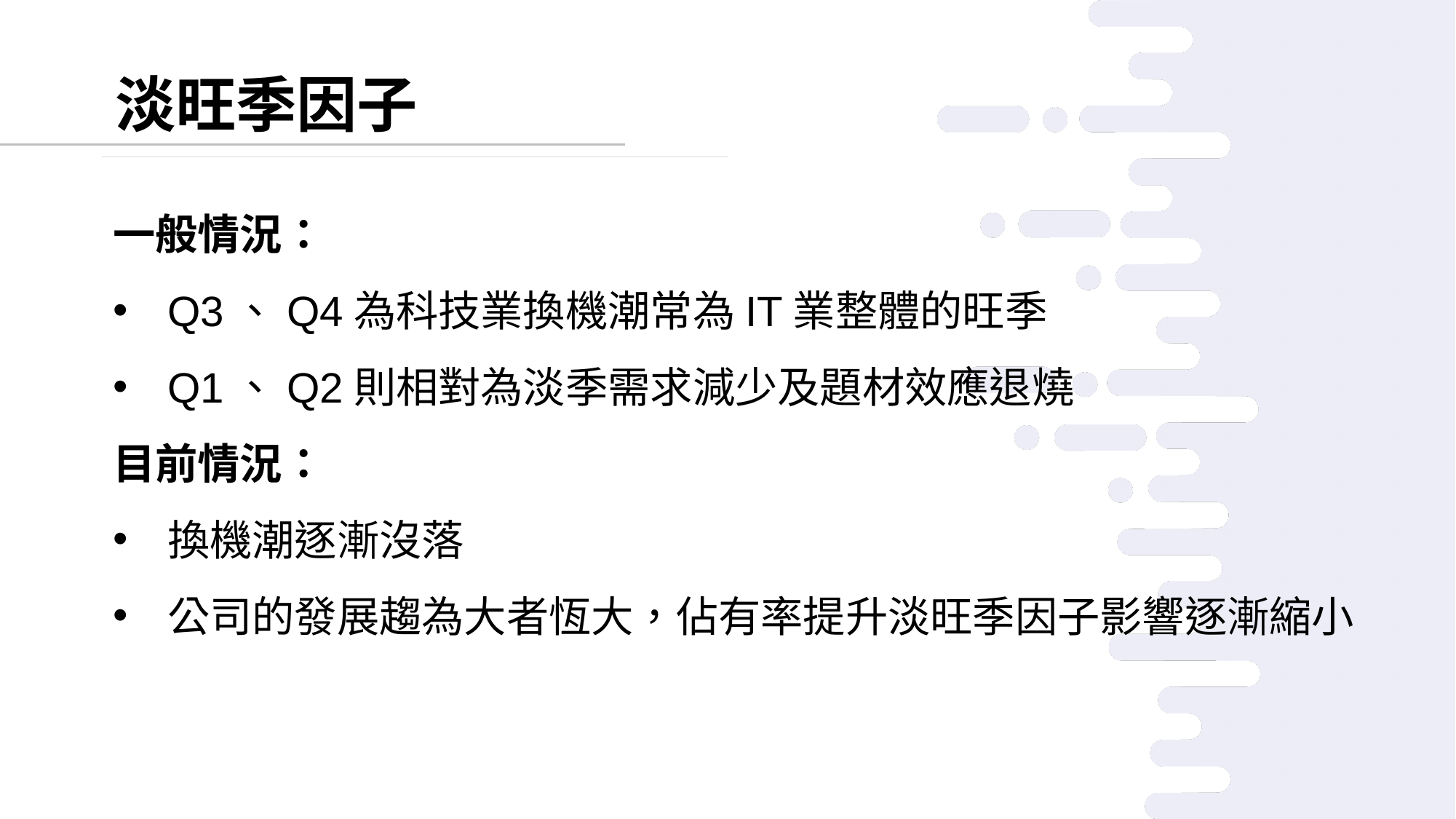

淡旺季因子
一般情況：
Q3、Q4為科技業換機潮常為IT業整體的旺季
Q1、Q2則相對為淡季需求減少及題材效應退燒
目前情況：
換機潮逐漸沒落
公司的發展趨為大者恆大，佔有率提升淡旺季因子影響逐漸縮小